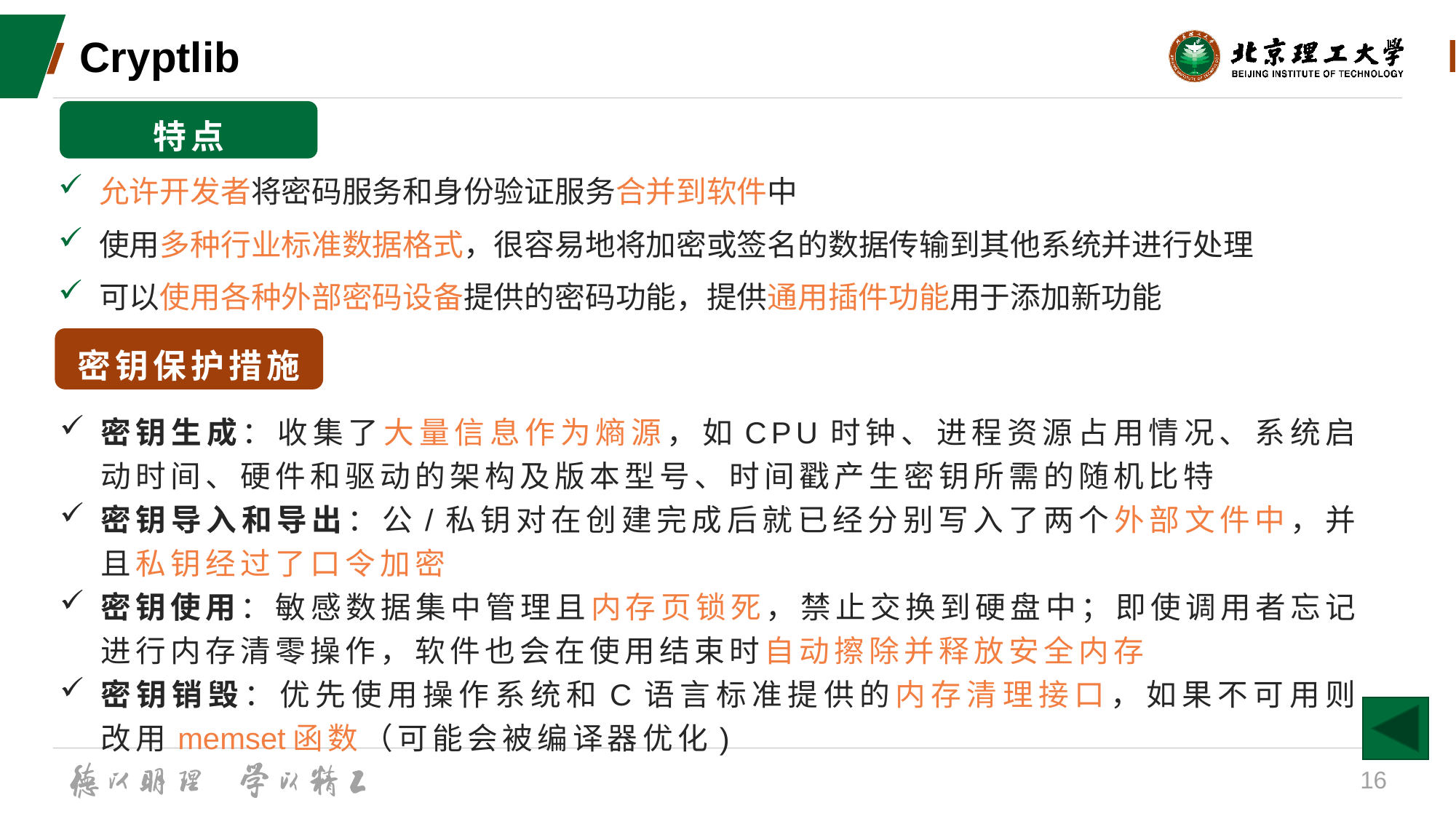

# Cryptlib
特点
允许开发者将密码服务和身份验证服务合并到软件中
使用多种行业标准数据格式，很容易地将加密或签名的数据传输到其他系统并进行处理
可以使用各种外部密码设备提供的密码功能，提供通用插件功能用于添加新功能
密钥保护措施
密钥生成：收集了大量信息作为熵源，如CPU时钟、进程资源占用情况、系统启动时间、硬件和驱动的架构及版本型号、时间戳产生密钥所需的随机比特
密钥导入和导出：公/私钥对在创建完成后就已经分别写入了两个外部文件中，并且私钥经过了口令加密
密钥使用：敏感数据集中管理且内存页锁死，禁止交换到硬盘中；即使调用者忘记进行内存清零操作，软件也会在使用结束时自动擦除并释放安全内存
密钥销毁：优先使用操作系统和C语言标准提供的内存清理接口，如果不可用则改用memset函数（可能会被编译器优化)